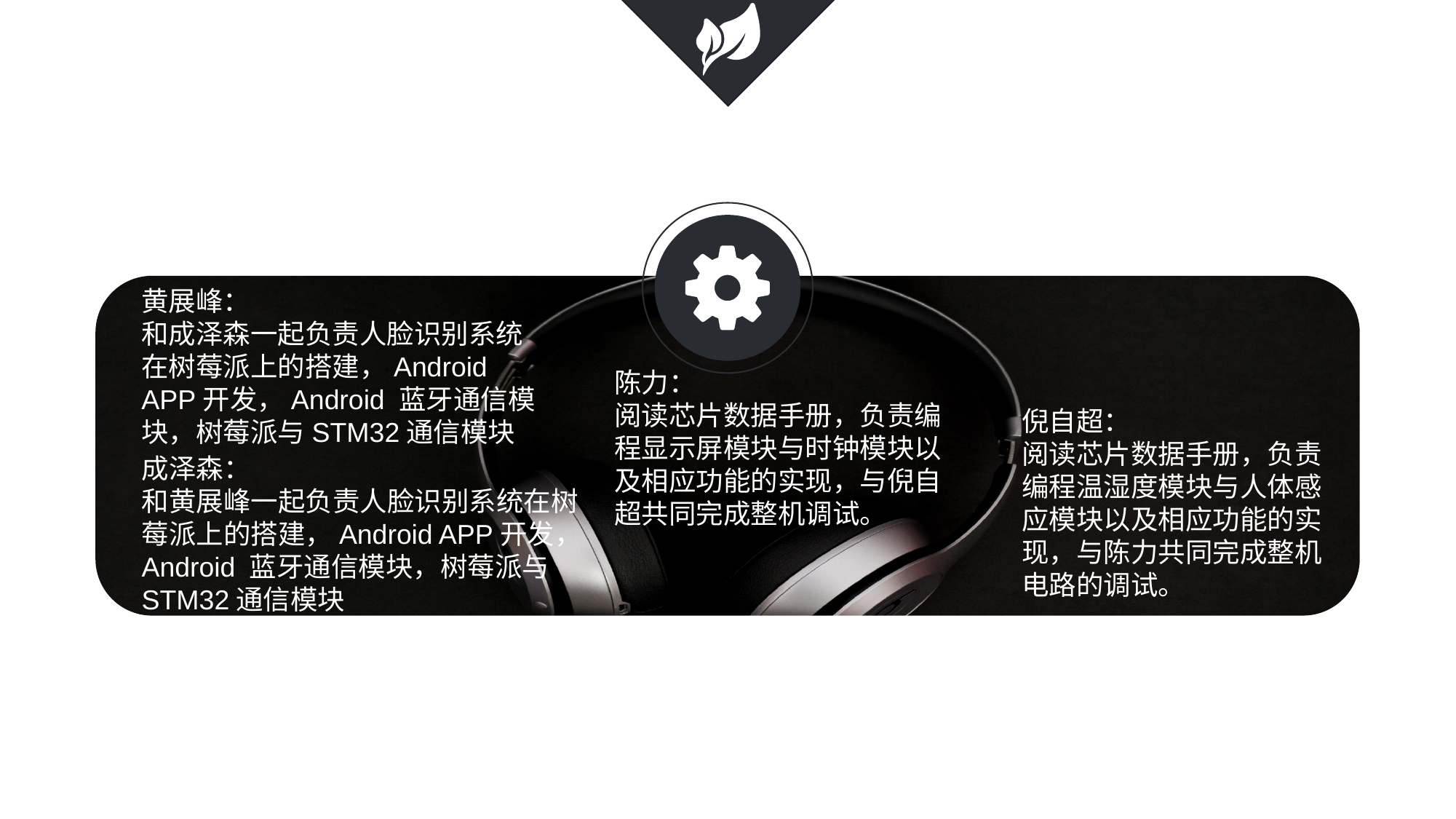

黄展峰：
和成泽森一起负责人脸识别系统在树莓派上的搭建，Android APP开发，Android 蓝牙通信模块，树莓派与STM32通信模块
陈力：
阅读芯片数据手册，负责编程显示屏模块与时钟模块以及相应功能的实现，与倪自超共同完成整机调试。
倪自超：
阅读芯片数据手册，负责编程温湿度模块与人体感应模块以及相应功能的实现，与陈力共同完成整机电路的调试。
成泽森：
和黄展峰一起负责人脸识别系统在树莓派上的搭建，Android APP开发，Android 蓝牙通信模块，树莓派与STM32通信模块